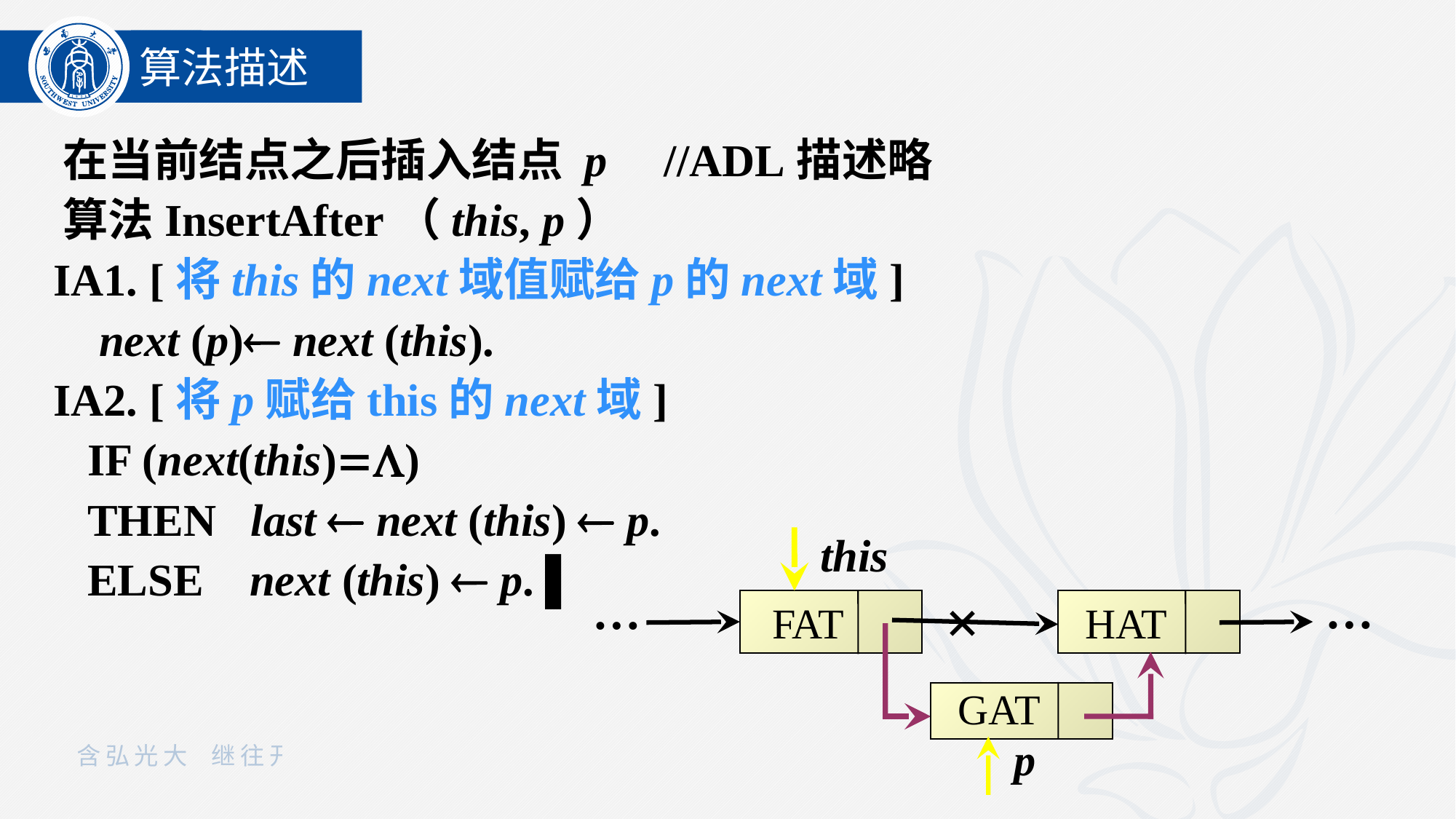

算法描述
 在当前结点之后插入结点 p     //ADL描述略
 算法InsertAfter（this, p）
 IA1. [将this的next域值赋给p的next域]
     next (p)← next (this).
 IA2. [将p赋给this的next域]
    IF (next(this)=Λ)
    THEN   last ← next (this) ← p.
    ELSE    next (this) ← p. ▌

this

…
…

FAT
HAT

×

GAT

p